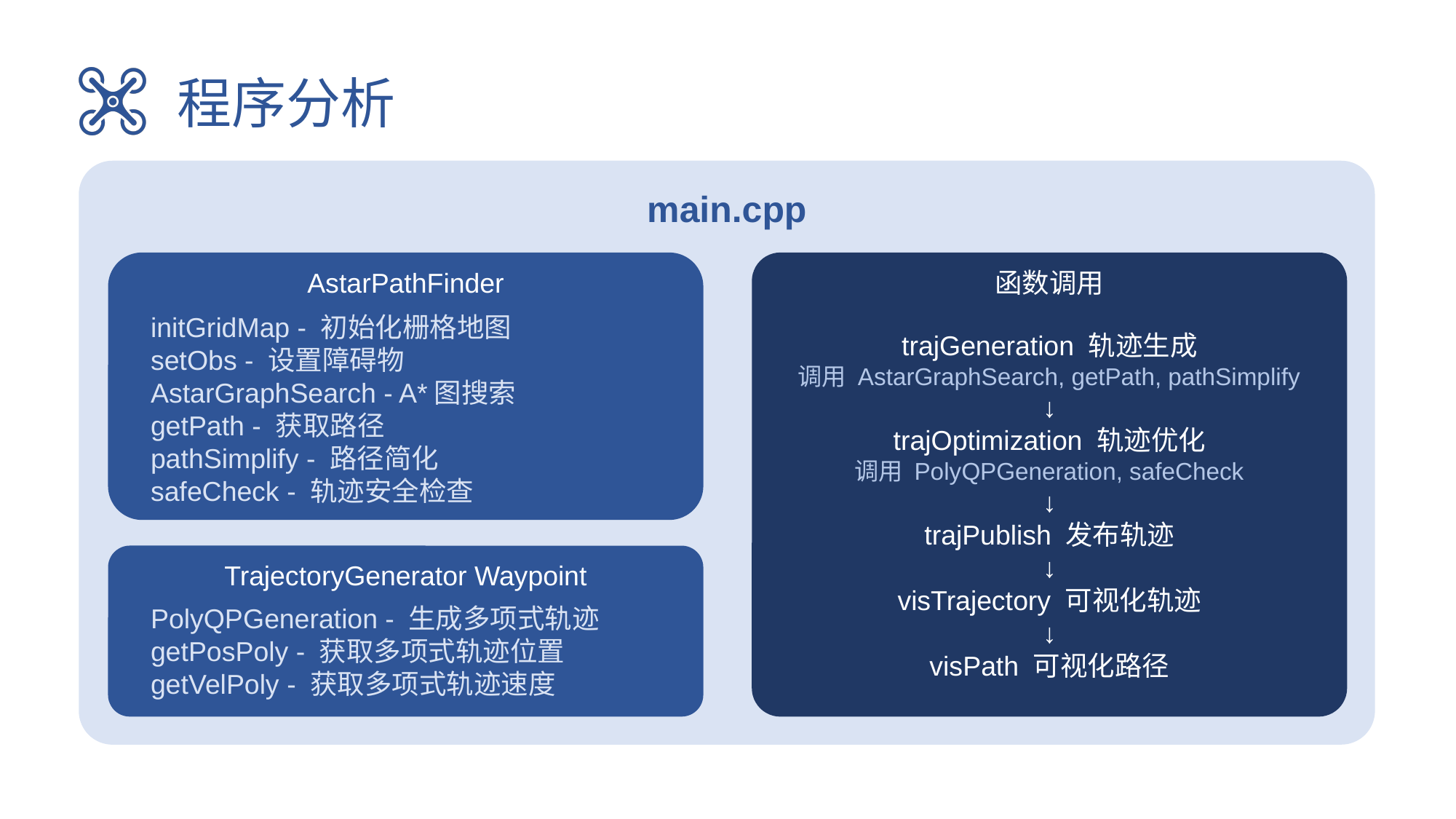

程序分析

main.cpp

函数调用
AstarPathFinder
initGridMap - 初始化栅格地图
setObs - 设置障碍物
AstarGraphSearch - A*图搜索
getPath - 获取路径
pathSimplify - 路径简化
safeCheck - 轨迹安全检查
trajGeneration 轨迹生成
调用 AstarGraphSearch, getPath, pathSimplify
↓
trajOptimization 轨迹优化
调用 PolyQPGeneration, safeCheck
↓
trajPublish 发布轨迹
↓
visTrajectory 可视化轨迹
↓
visPath 可视化路径

TrajectoryGenerator Waypoint
PolyQPGeneration - 生成多项式轨迹
getPosPoly - 获取多项式轨迹位置
getVelPoly - 获取多项式轨迹速度